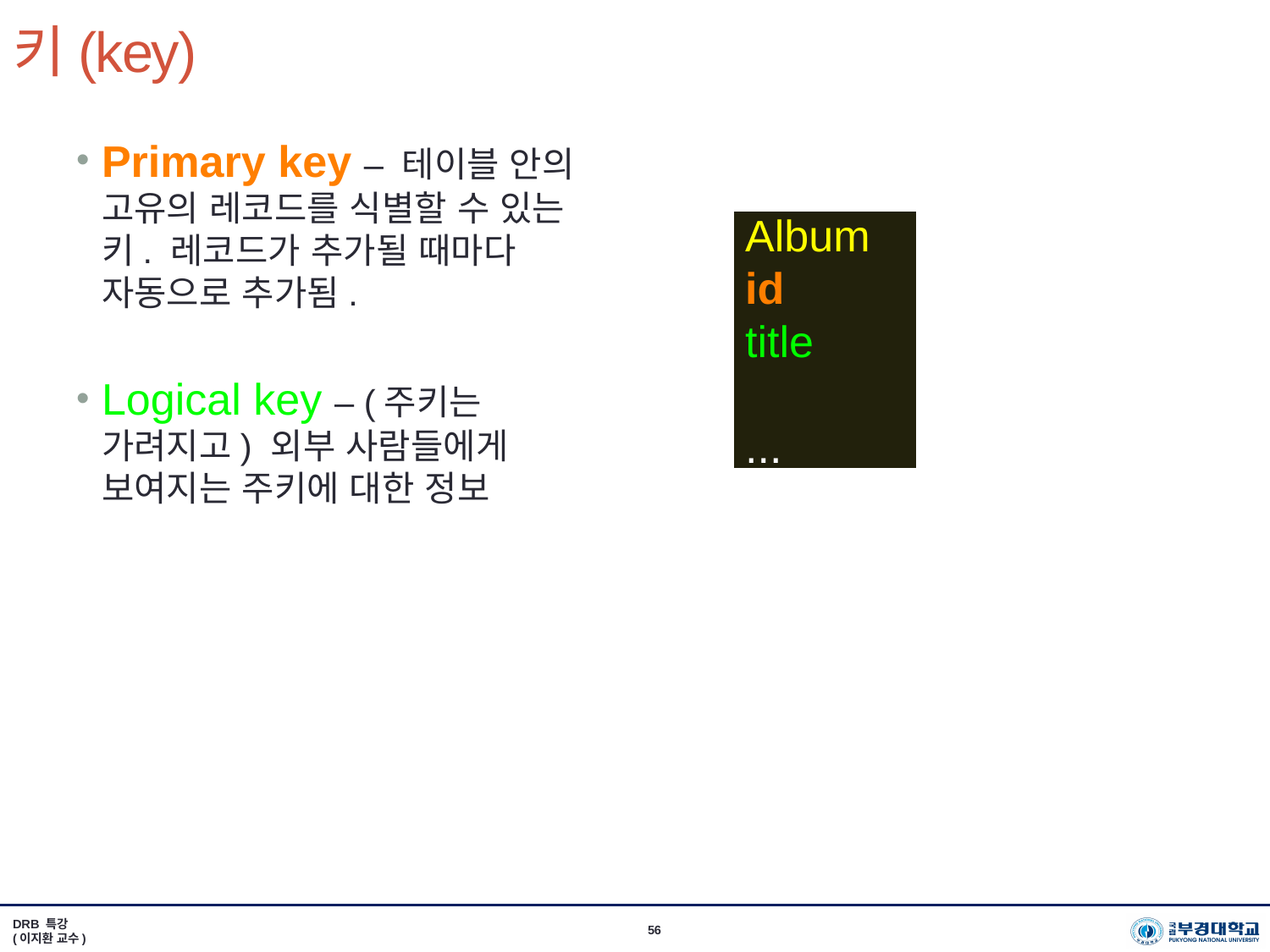

# 키(key)
Primary key – 테이블 안의 고유의 레코드를 식별할 수 있는 키. 레코드가 추가될 때마다 자동으로 추가됨.

Logical key – (주키는 가려지고) 외부 사람들에게 보여지는 주키에 대한 정보

 Album
 id
 title

 ...
DRB 특강
(이지환 교수)